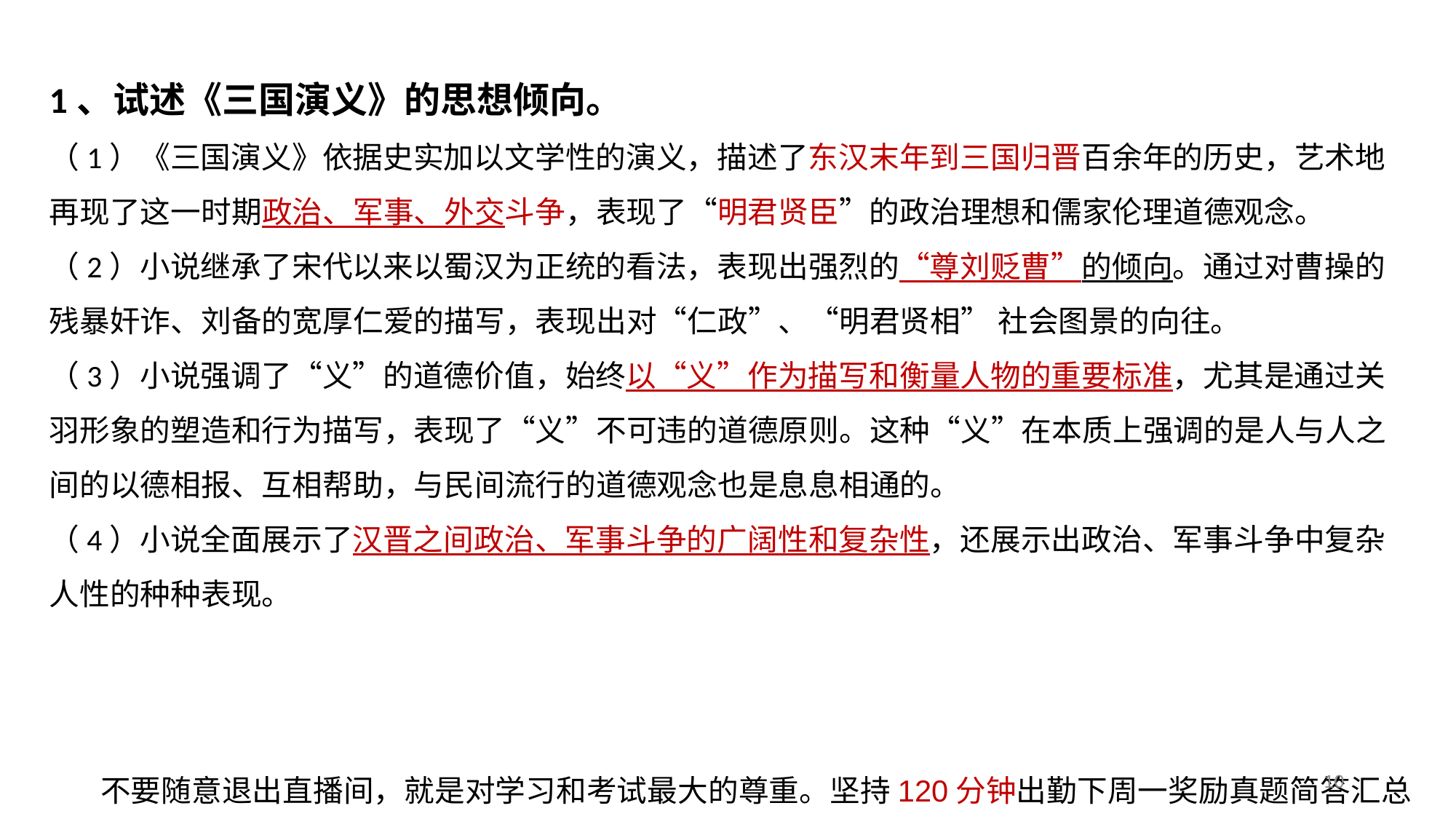

1、试述《三国演义》的思想倾向。
（1）《三国演义》依据史实加以文学性的演义，描述了东汉末年到三国归晋百余年的历史，艺术地再现了这一时期政治、军事、外交斗争，表现了“明君贤臣”的政治理想和儒家伦理道德观念。
（2）小说继承了宋代以来以蜀汉为正统的看法，表现出强烈的“尊刘贬曹”的倾向。通过对曹操的残暴奸诈、刘备的宽厚仁爱的描写，表现出对“仁政”、“明君贤相” 社会图景的向往。
（3）小说强调了“义”的道德价值，始终以“义”作为描写和衡量人物的重要标准，尤其是通过关羽形象的塑造和行为描写，表现了“义”不可违的道德原则。这种“义”在本质上强调的是人与人之间的以德相报、互相帮助，与民间流行的道德观念也是息息相通的。
（4）小说全面展示了汉晋之间政治、军事斗争的广阔性和复杂性，还展示出政治、军事斗争中复杂人性的种种表现。

10